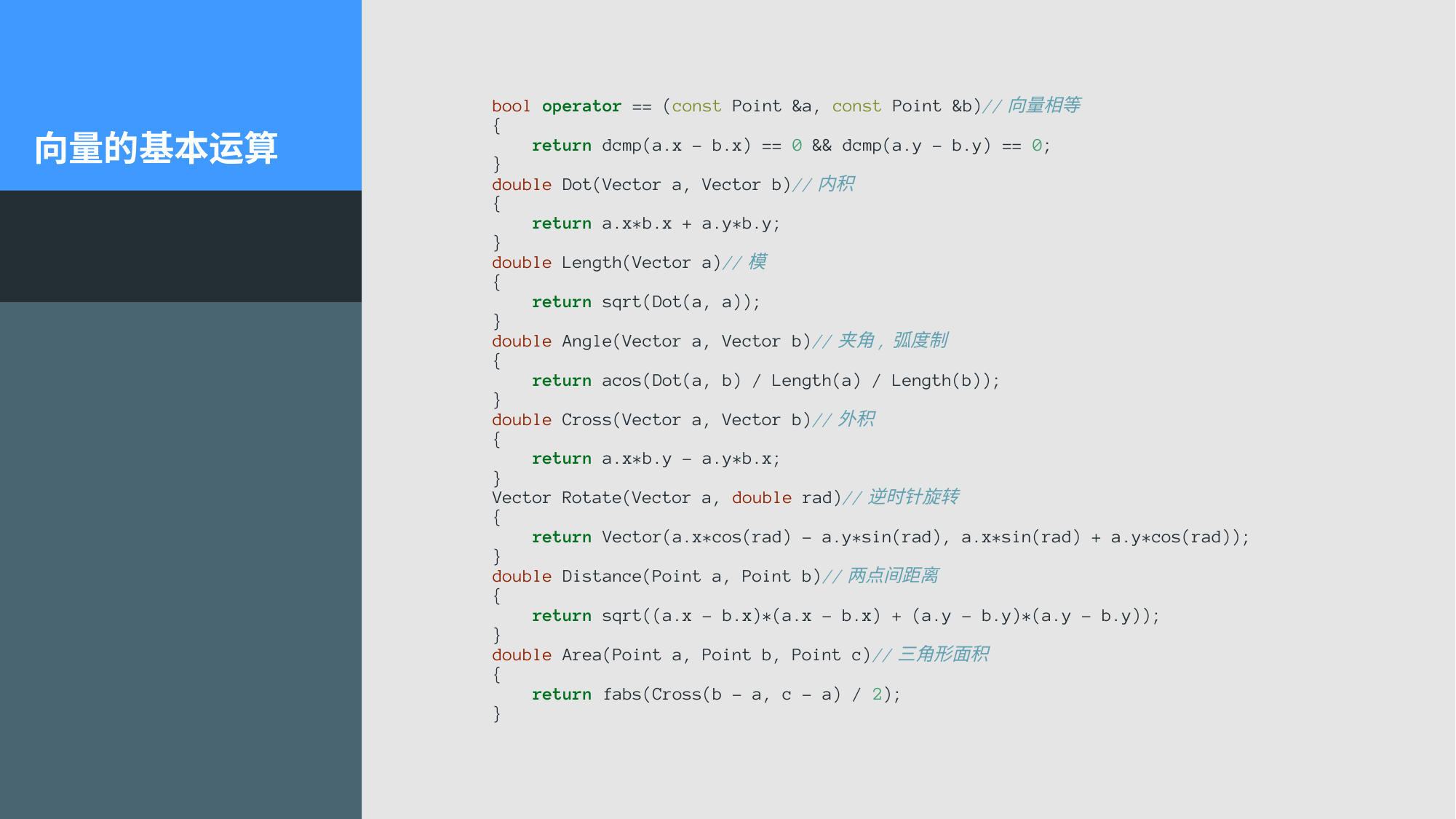

bool operator == (const Point &a, const Point &b)//向量相等
{
    return dcmp(a.x - b.x) == 0 && dcmp(a.y - b.y) == 0;
}
double Dot(Vector a, Vector b)//内积
{
    return a.x*b.x + a.y*b.y;
}
double Length(Vector a)//模
{
    return sqrt(Dot(a, a));
}
double Angle(Vector a, Vector b)//夹角,弧度制
{
    return acos(Dot(a, b) / Length(a) / Length(b));
}
double Cross(Vector a, Vector b)//外积
{
    return a.x*b.y - a.y*b.x;
}
Vector Rotate(Vector a, double rad)//逆时针旋转
{
    return Vector(a.x*cos(rad) - a.y*sin(rad), a.x*sin(rad) + a.y*cos(rad));
}
double Distance(Point a, Point b)//两点间距离
{
    return sqrt((a.x - b.x)*(a.x - b.x) + (a.y - b.y)*(a.y - b.y));
}
double Area(Point a, Point b, Point c)//三角形面积
{
    return fabs(Cross(b - a, c - a) / 2);
}
# 向量的基本运算